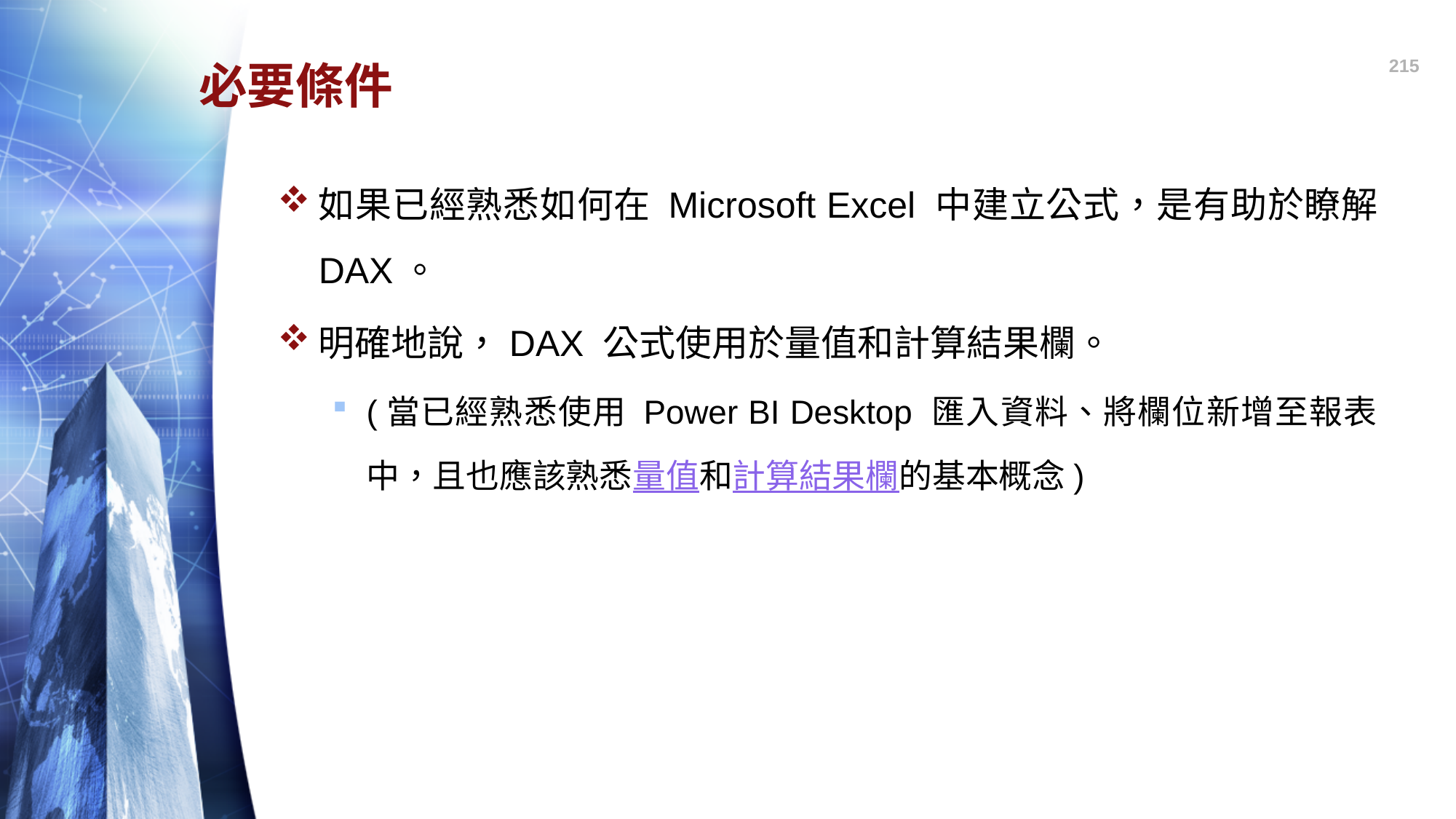

215
# 必要條件
如果已經熟悉如何在 Microsoft Excel 中建立公式，是有助於瞭解 DAX。
明確地說，DAX 公式使用於量值和計算結果欄。
(當已經熟悉使用 Power BI Desktop 匯入資料、將欄位新增至報表中，且也應該熟悉量值和計算結果欄的基本概念)